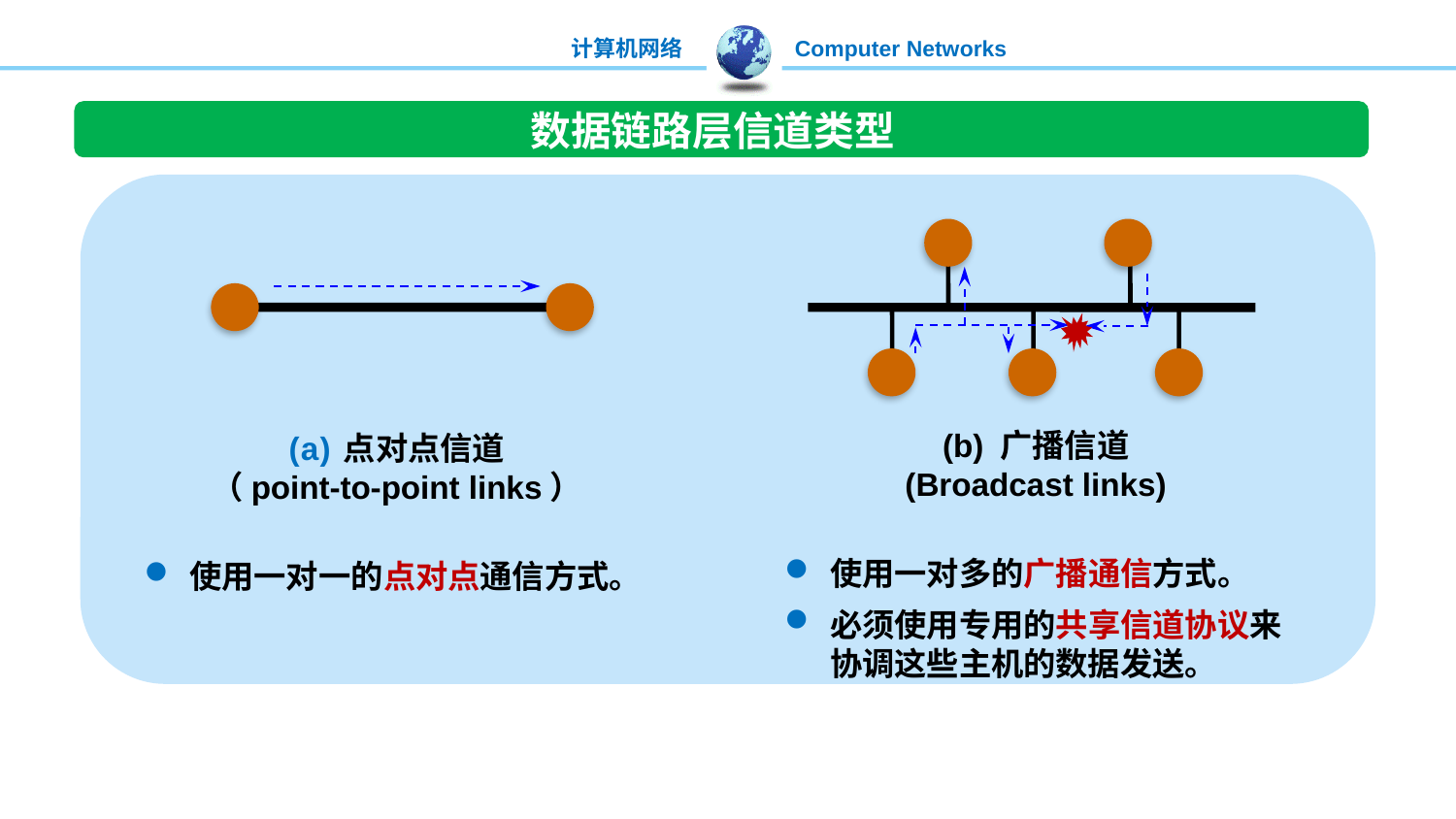

数据链路层信道类型

(b) 广播信道
(Broadcast links)

使用一对多的广播通信方式。
必须使用专用的共享信道协议来协调这些主机的数据发送。
点对点信道
（point-to-point links）

使用一对一的点对点通信方式。